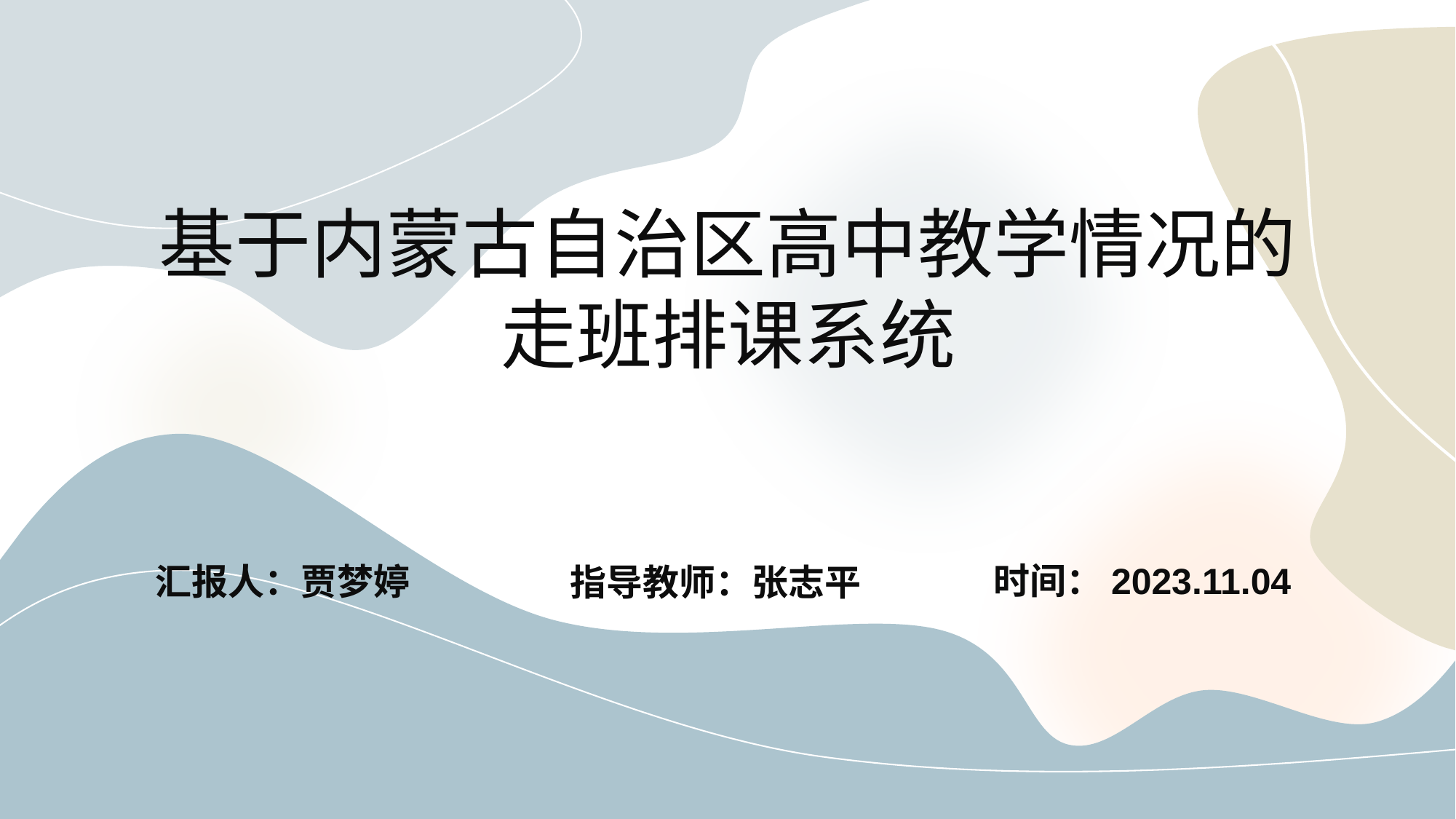

基于内蒙古自治区高中教学情况的
走班排课系统

时间：2023.11.04
汇报人：贾梦婷
指导教师：张志平